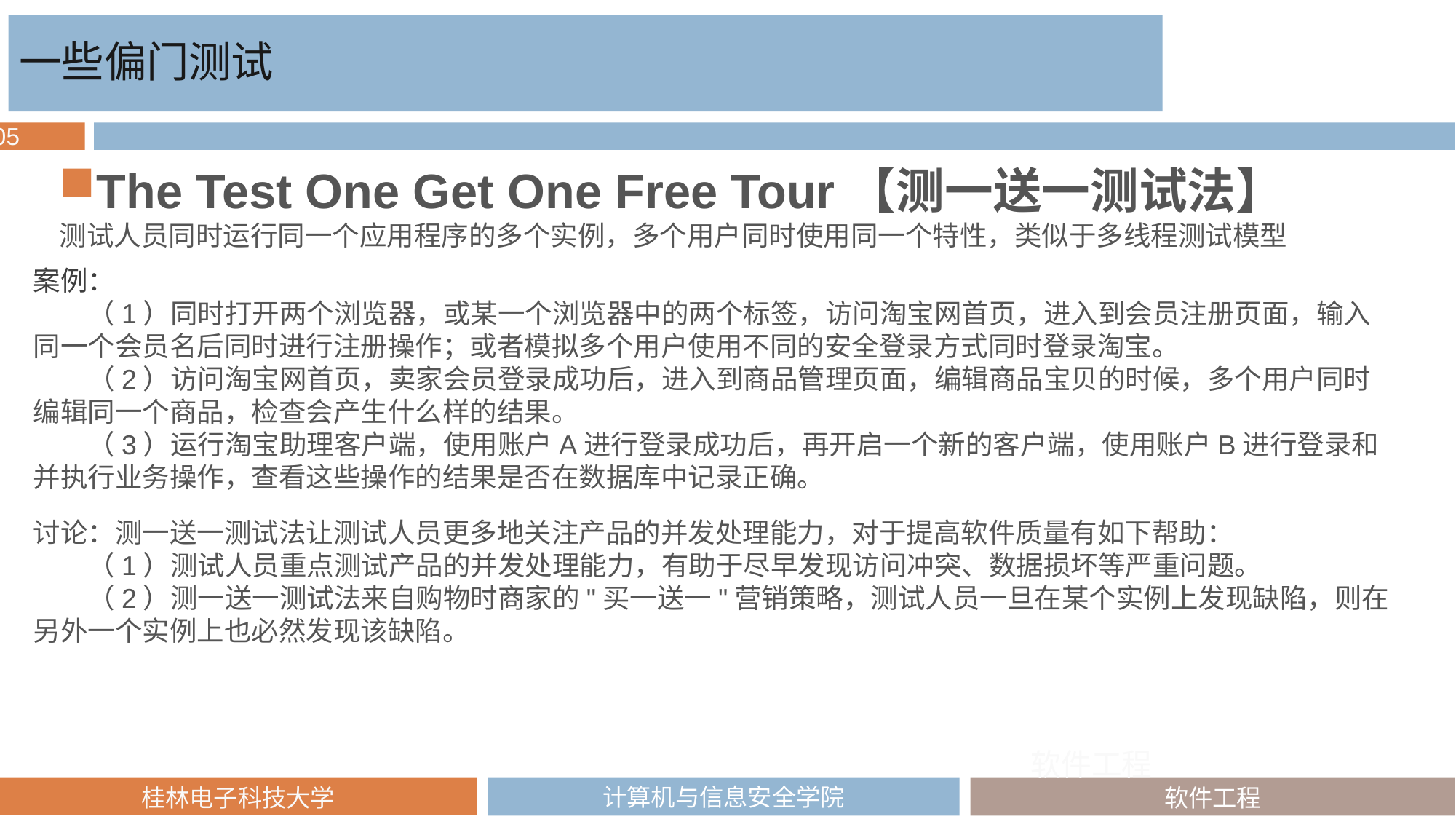

一些偏门测试

The Test One Get One Free Tour【测一送一测试法】
测试人员同时运行同一个应用程序的多个实例，多个用户同时使用同一个特性，类似于多线程测试模型

案例：
　　（1）同时打开两个浏览器，或某一个浏览器中的两个标签，访问淘宝网首页，进入到会员注册页面，输入同一个会员名后同时进行注册操作；或者模拟多个用户使用不同的安全登录方式同时登录淘宝。
　　（2）访问淘宝网首页，卖家会员登录成功后，进入到商品管理页面，编辑商品宝贝的时候，多个用户同时编辑同一个商品，检查会产生什么样的结果。
　　（3）运行淘宝助理客户端，使用账户A进行登录成功后，再开启一个新的客户端，使用账户B进行登录和并执行业务操作，查看这些操作的结果是否在数据库中记录正确。

讨论：测一送一测试法让测试人员更多地关注产品的并发处理能力，对于提高软件质量有如下帮助：
　　（1）测试人员重点测试产品的并发处理能力，有助于尽早发现访问冲突、数据损坏等严重问题。
　　（2）测一送一测试法来自购物时商家的"买一送一"营销策略，测试人员一旦在某个实例上发现缺陷，则在另外一个实例上也必然发现该缺陷。
软件工程